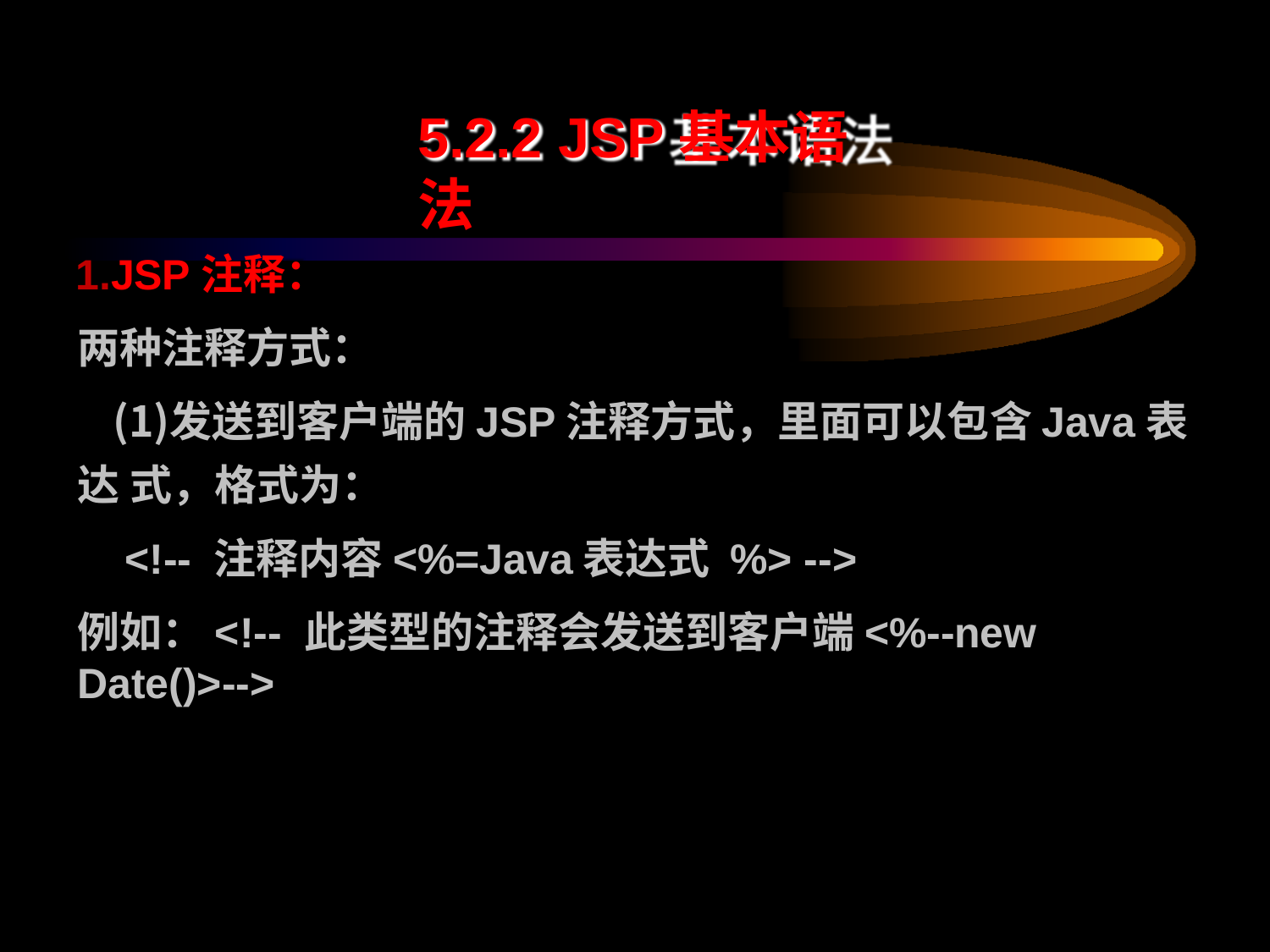

# 5.2.2 JSP基本语法

JSP注释：  两种注释方式：
发送到客户端的JSP注释方式，里面可以包含Java表达 式，格式为：
<!-- 注释内容<%=Java表达式 %> -->
例如：<!-- 此类型的注释会发送到客户端<%--new Date()>-->